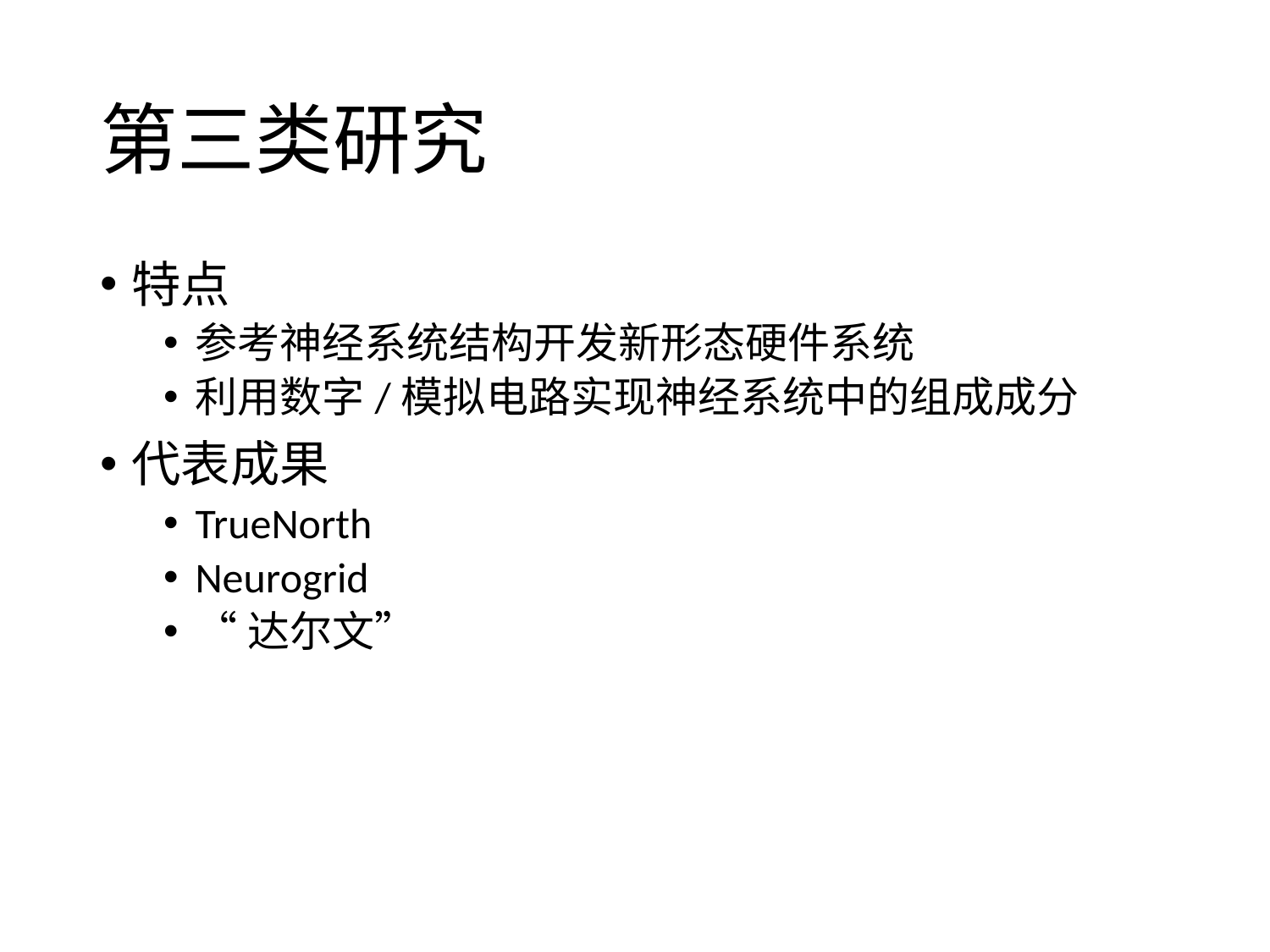

# 第三类研究
特点
参考神经系统结构开发新形态硬件系统
利用数字/模拟电路实现神经系统中的组成成分
代表成果
TrueNorth
Neurogrid
“达尔文”